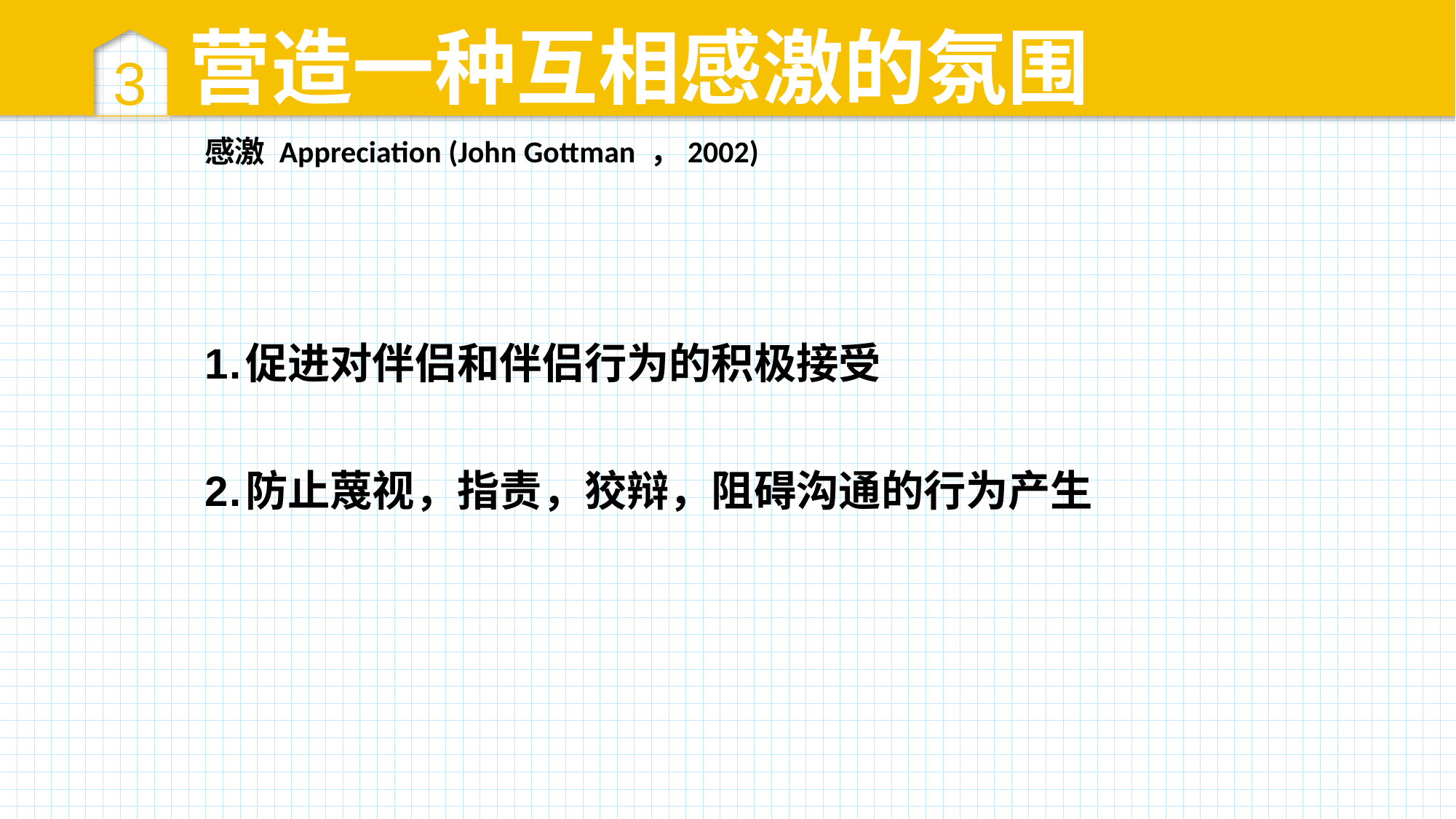

3
营造一种互相感激的氛围
感激 Appreciation (John Gottman ，2002)
促进对伴侣和伴侣行为的积极接受

防止蔑视，指责，狡辩，阻碍沟通的行为产生